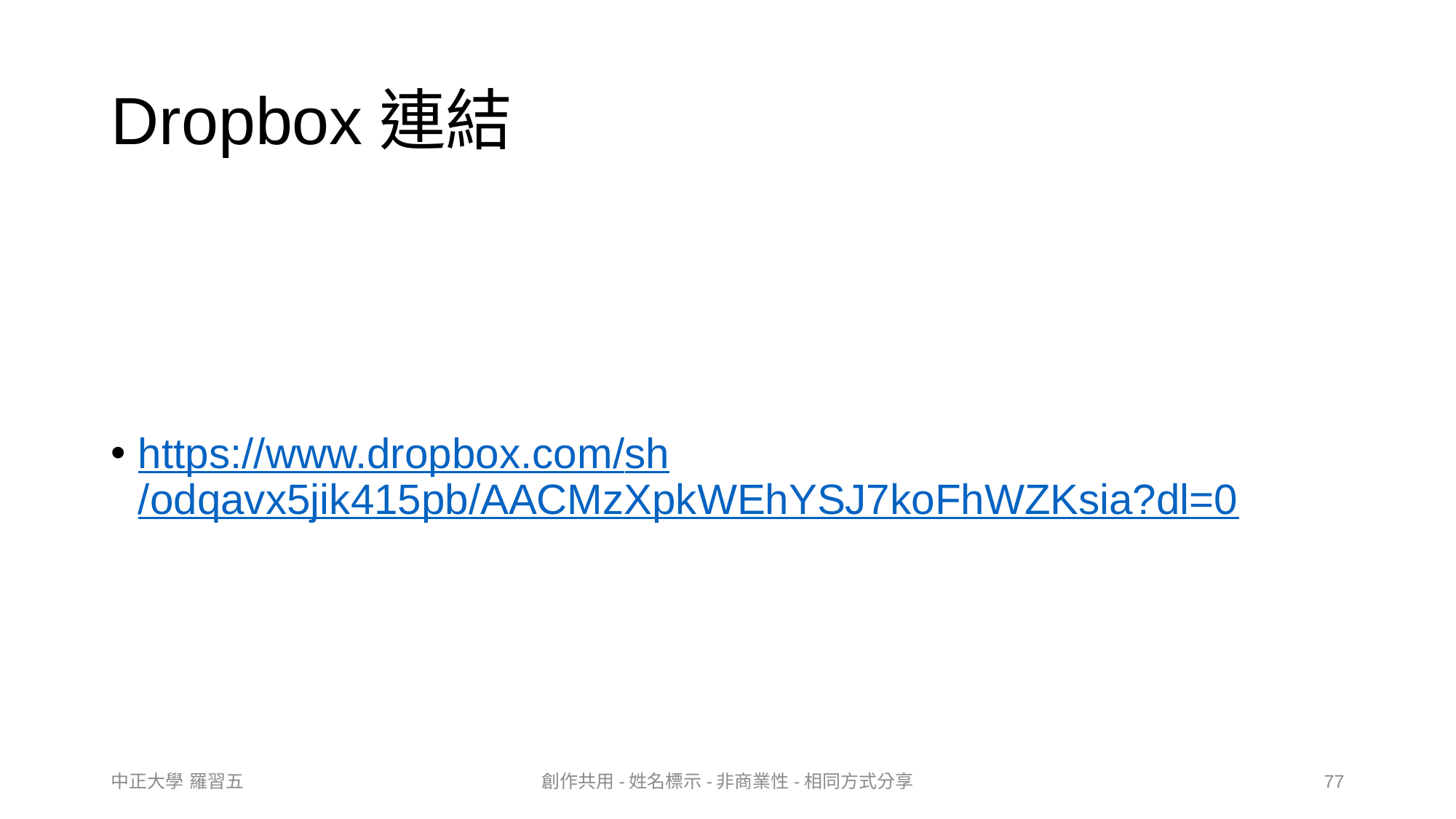

# Dropbox連結
https://www.dropbox.com/sh/odqavx5jik415pb/AACMzXpkWEhYSJ7koFhWZKsia?dl=0
中正大學 羅習五
創作共用-姓名標示-非商業性-相同方式分享
77